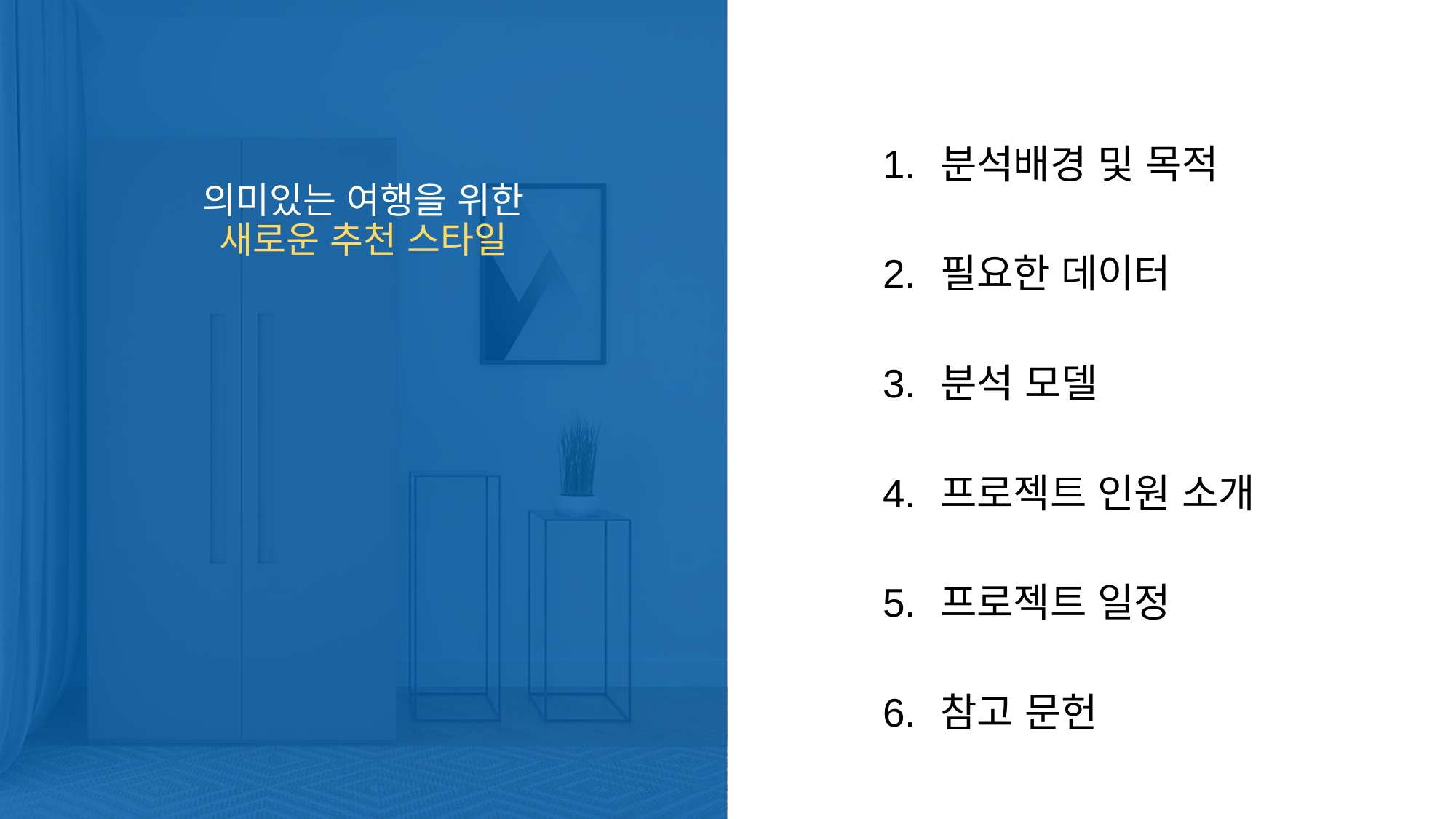

분석배경 및 목적
필요한 데이터
분석 모델
프로젝트 인원 소개
프로젝트 일정
참고 문헌
# 의미있는 여행을 위한 새로운 추천 스타일